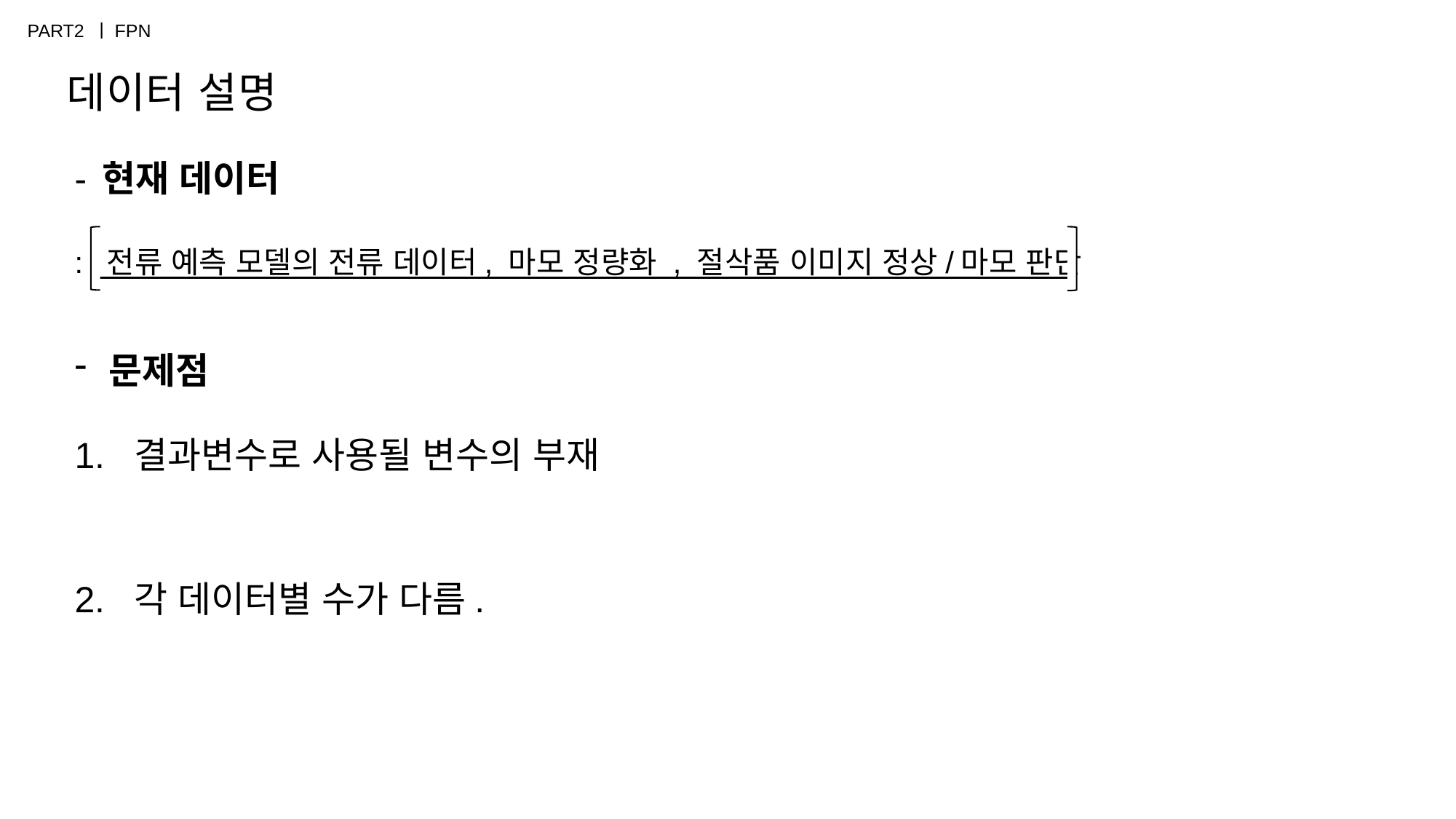

글씨체

글씨체
PART2 ㅣFPN
글씨체
데이터 설명
글씨체

COMPANY
- 현재 데이터

:  전류 예측 모델의 전류 데이터, 마모 정량화 , 절삭품 이미지 정상/마모 판단

문제점

 결과변수로 사용될 변수의 부재

2.  각 데이터별 수가 다름.